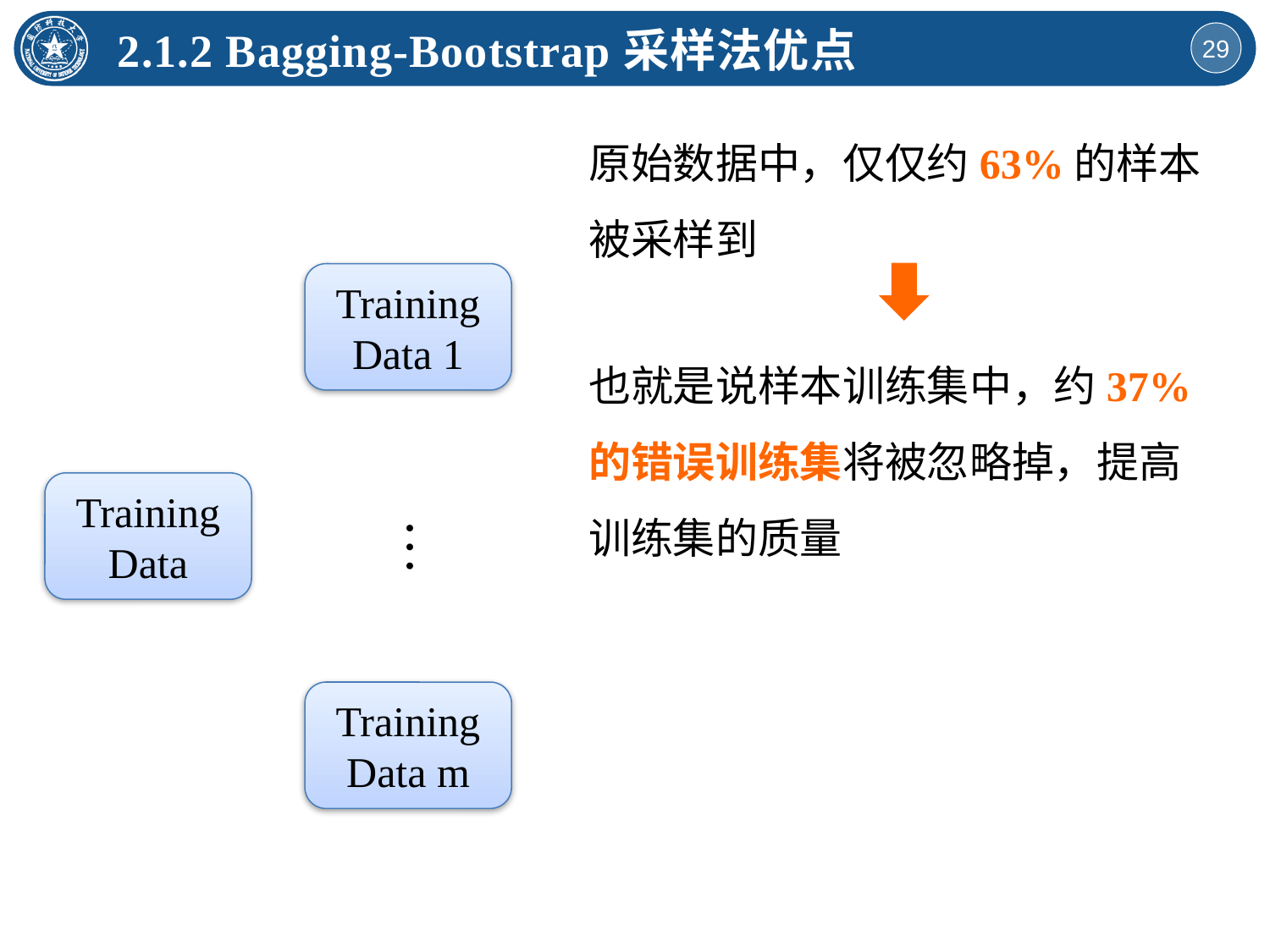

2.1.2 Bagging-Bootstrap采样法优点
原始数据中，仅仅约63%的样本被采样到

Training
Data 1
也就是说样本训练集中，约37%的错误训练集将被忽略掉，提高训练集的质量
Training
Data
…
Training
Data m